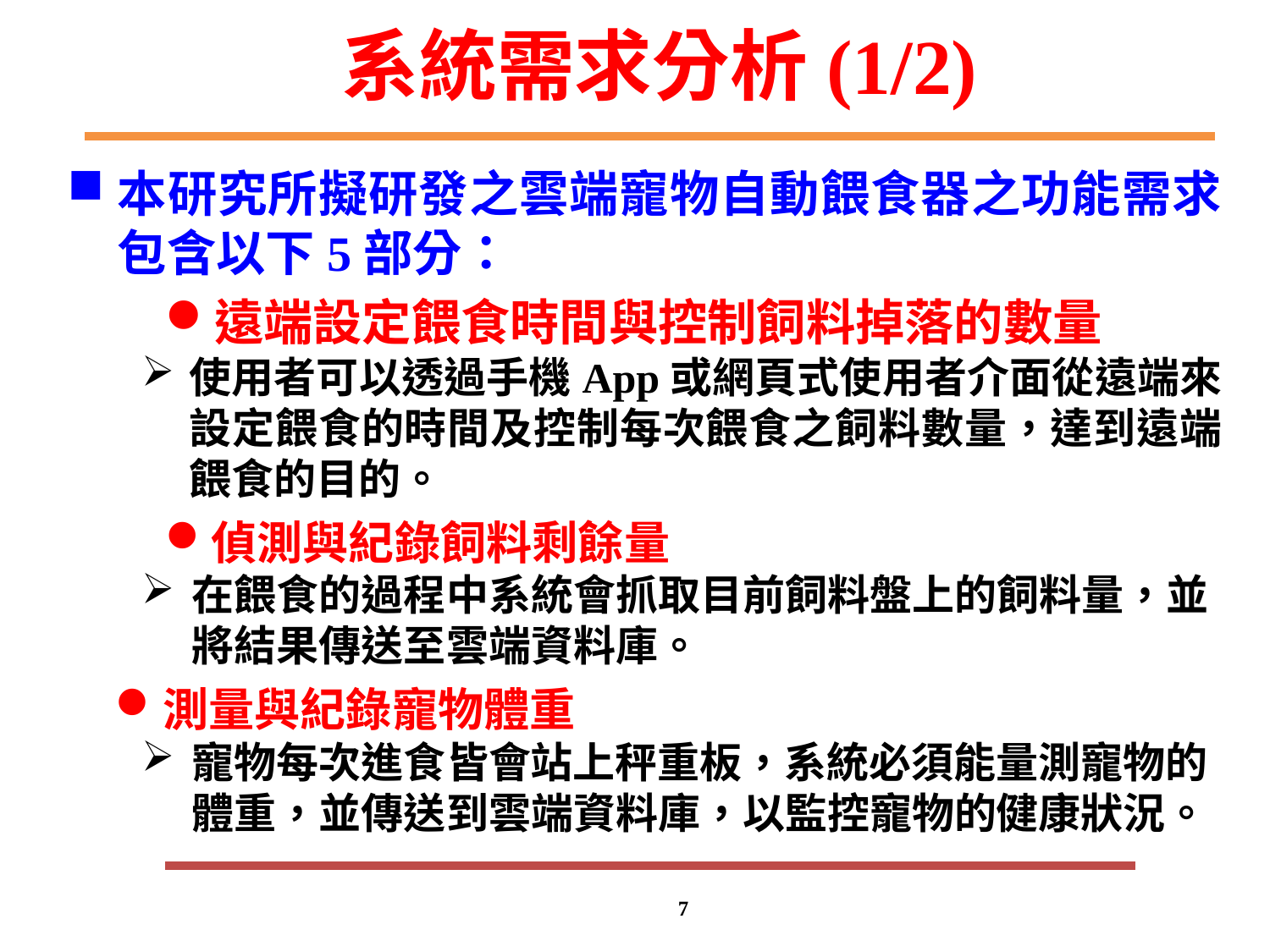

# 系統需求分析(1/2)
本研究所擬研發之雲端寵物自動餵食器之功能需求包含以下5部分：
遠端設定餵食時間與控制飼料掉落的數量
使用者可以透過手機App或網頁式使用者介面從遠端來設定餵食的時間及控制每次餵食之飼料數量，達到遠端餵食的目的。
偵測與紀錄飼料剩餘量
在餵食的過程中系統會抓取目前飼料盤上的飼料量，並將結果傳送至雲端資料庫。
測量與紀錄寵物體重
寵物每次進食皆會站上秤重板，系統必須能量測寵物的體重，並傳送到雲端資料庫，以監控寵物的健康狀況。
7